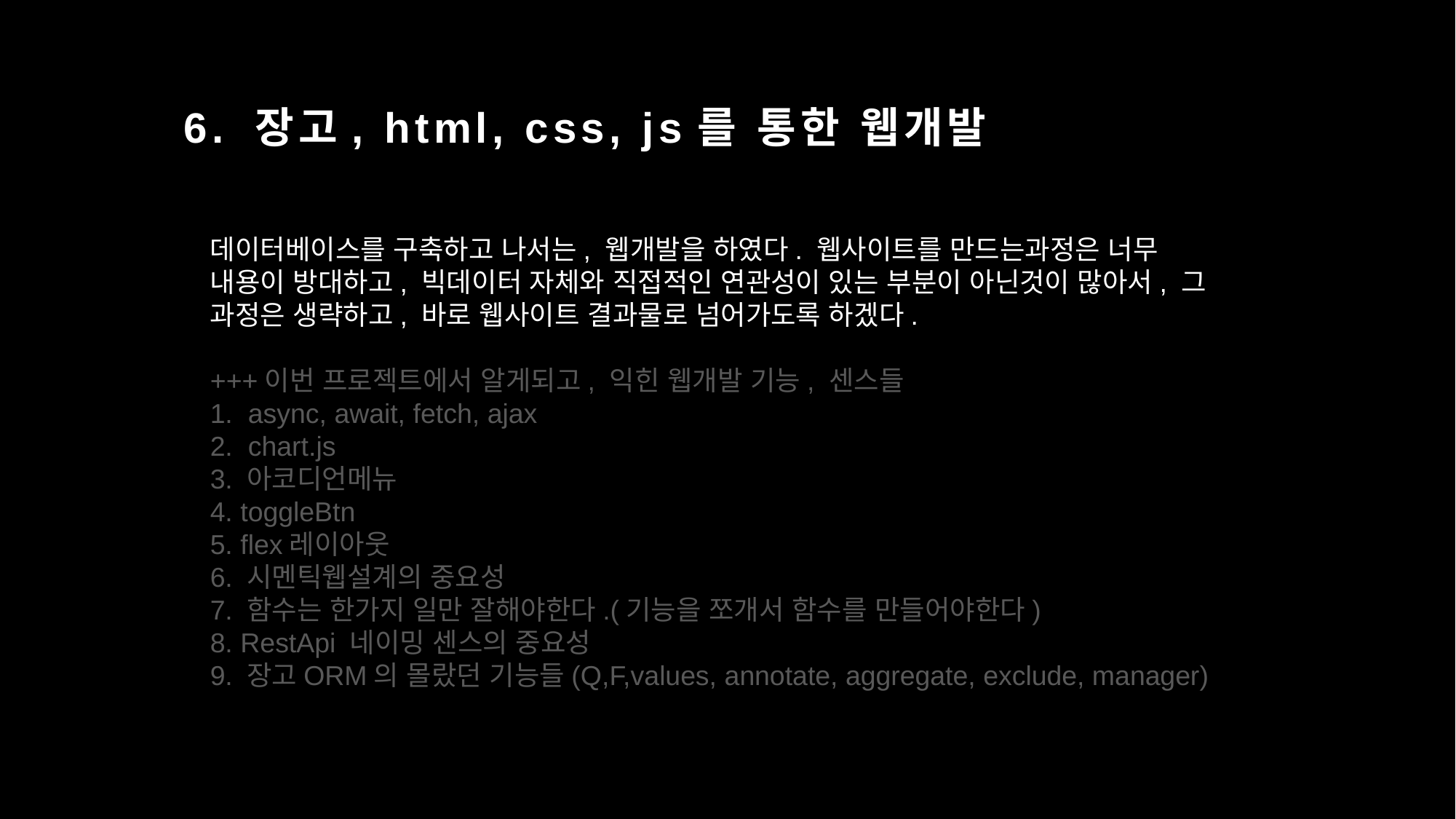

# 6. 장고, html, css, js를 통한 웹개발

데이터베이스를 구축하고 나서는, 웹개발을 하였다. 웹사이트를 만드는과정은 너무 내용이 방대하고, 빅데이터 자체와 직접적인 연관성이 있는 부분이 아닌것이 많아서, 그 과정은 생략하고, 바로 웹사이트 결과물로 넘어가도록 하겠다.

+++이번 프로젝트에서 알게되고, 익힌 웹개발 기능, 센스들
1.  async, await, fetch, ajax
2.  chart.js
3. 아코디언메뉴
4. toggleBtn
5. flex레이아웃
6. 시멘틱웹설계의 중요성
7. 함수는 한가지 일만 잘해야한다.(기능을 쪼개서 함수를 만들어야한다)
8. RestApi 네이밍 센스의 중요성
9. 장고ORM의 몰랐던 기능들(Q,F,values, annotate, aggregate, exclude, manager)